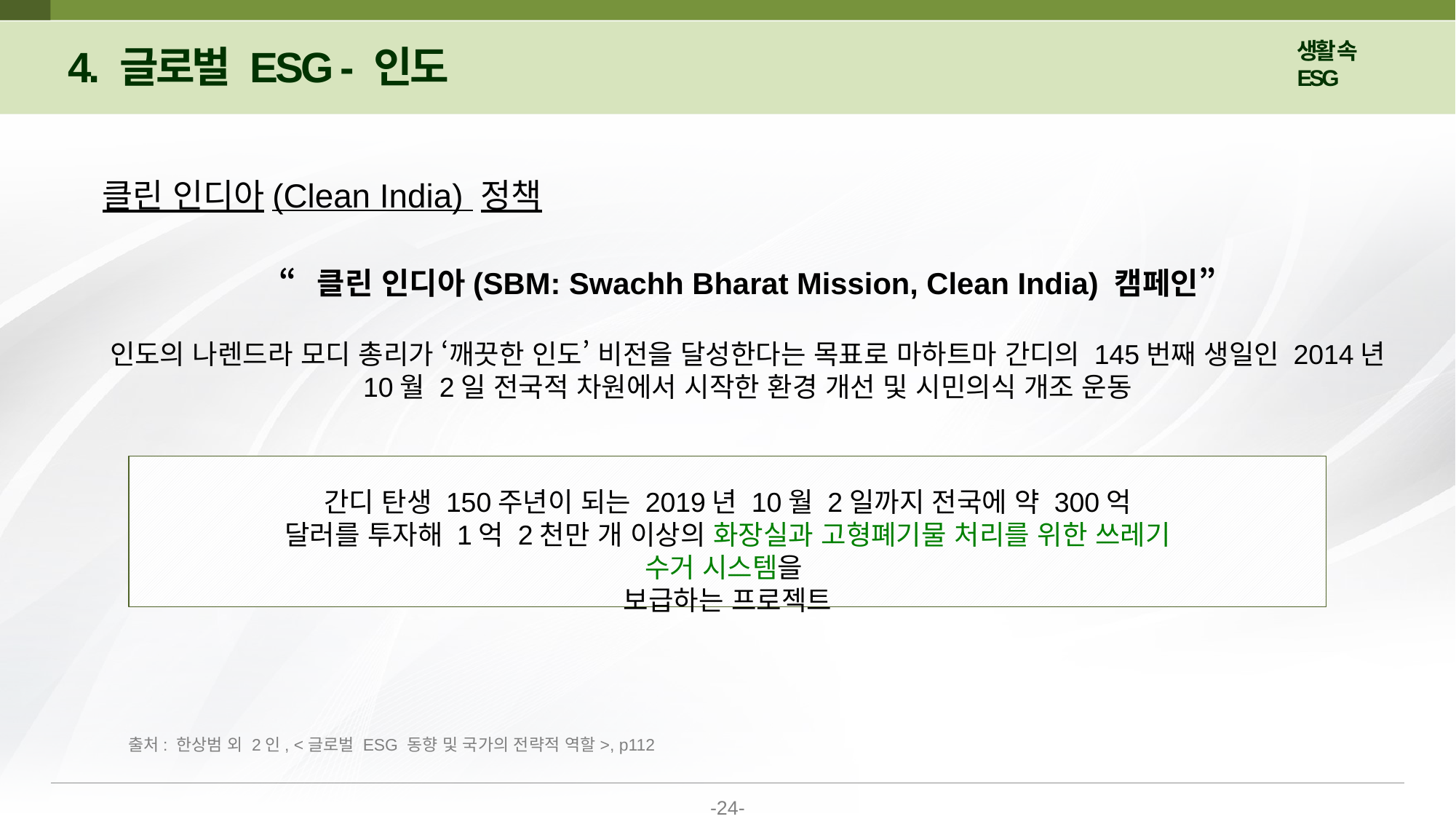

4. 글로벌 ESG - 인도
클린 인디아(Clean India) 정책
“클린 인디아(SBM: Swachh Bharat Mission, Clean India) 캠페인”

인도의 나렌드라 모디 총리가 ‘깨끗한 인도’ 비전을 달성한다는 목표로 마하트마 간디의 145번째 생일인 2014년 10월 2일 전국적 차원에서 시작한 환경 개선 및 시민의식 개조 운동

간디 탄생 150주년이 되는 2019년 10월 2일까지 전국에 약 300억 달러를 투자해 1억 2천만 개 이상의 화장실과 고형폐기물 처리를 위한 쓰레기 수거 시스템을
보급하는 프로젝트
출처: 한상범 외 2인, <글로벌 ESG 동향 및 국가의 전략적 역할>, p112